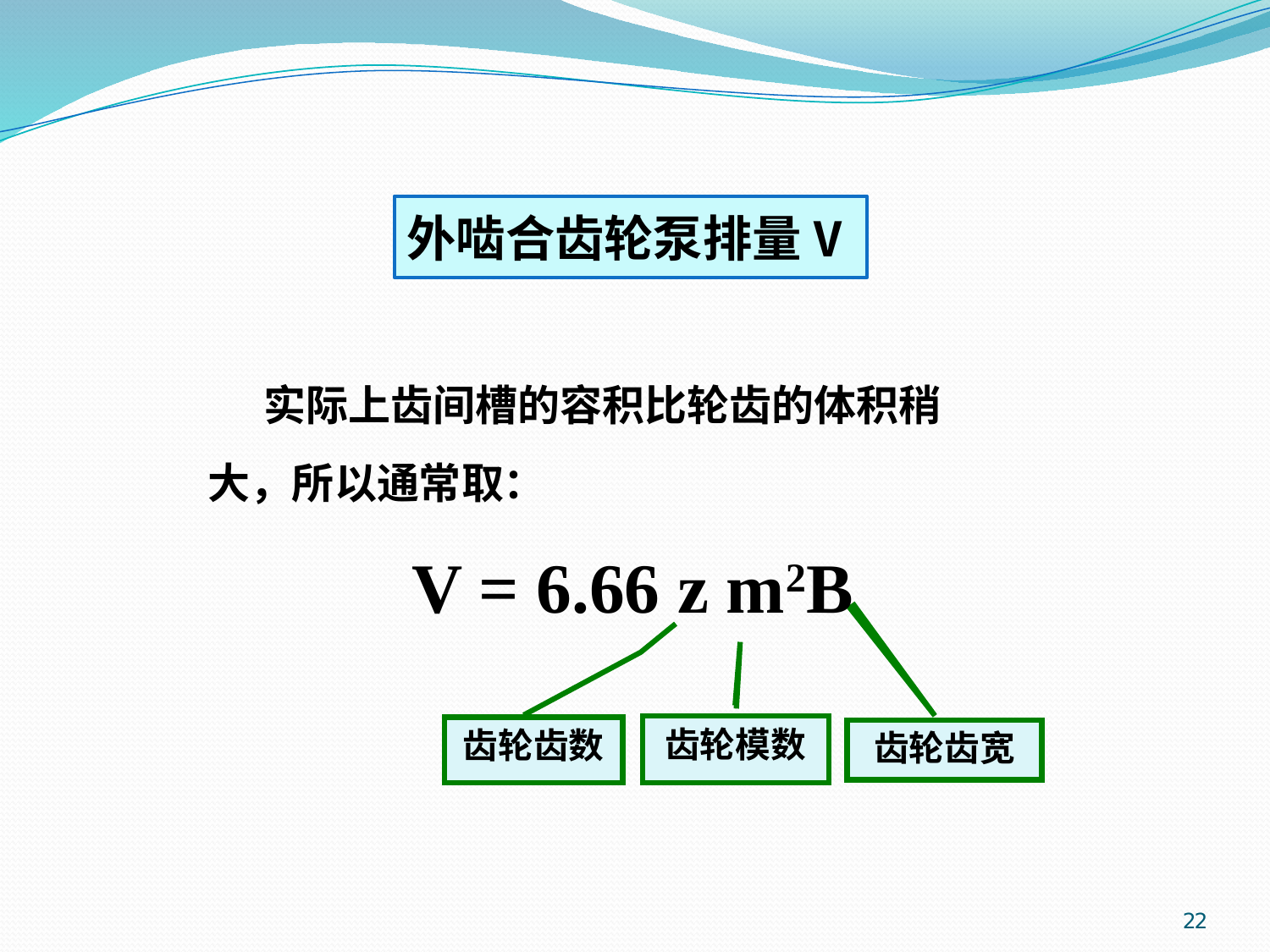

外啮合齿轮泵排量V
    实际上齿间槽的容积比轮齿的体积稍大，所以通常取：
V = 6.66 z m2B
齿轮模数
齿轮齿数
齿轮齿宽
22